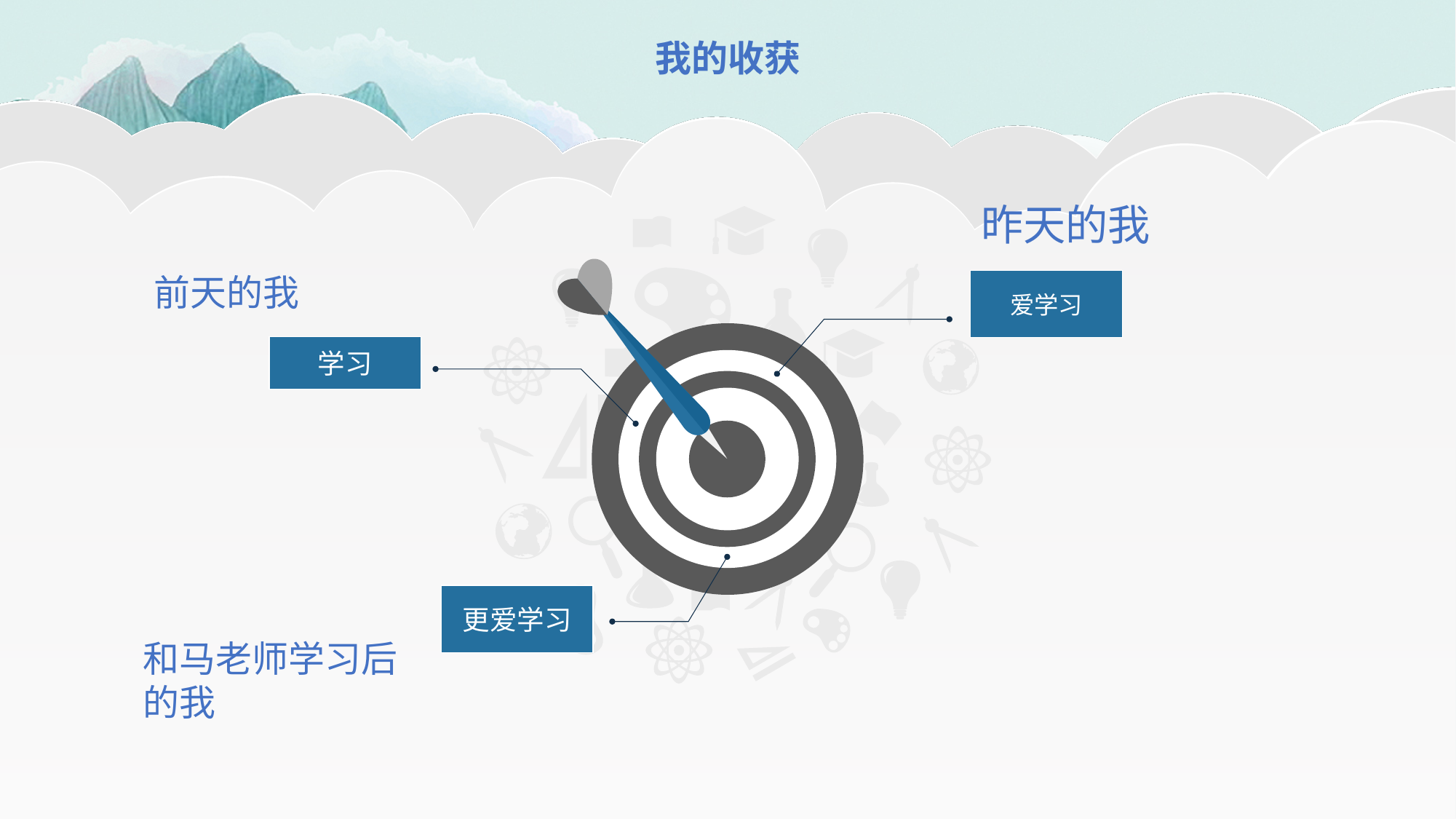

我的收获
昨天的我

前天的我
爱学习

学习

更爱学习
和马老师学习后的我